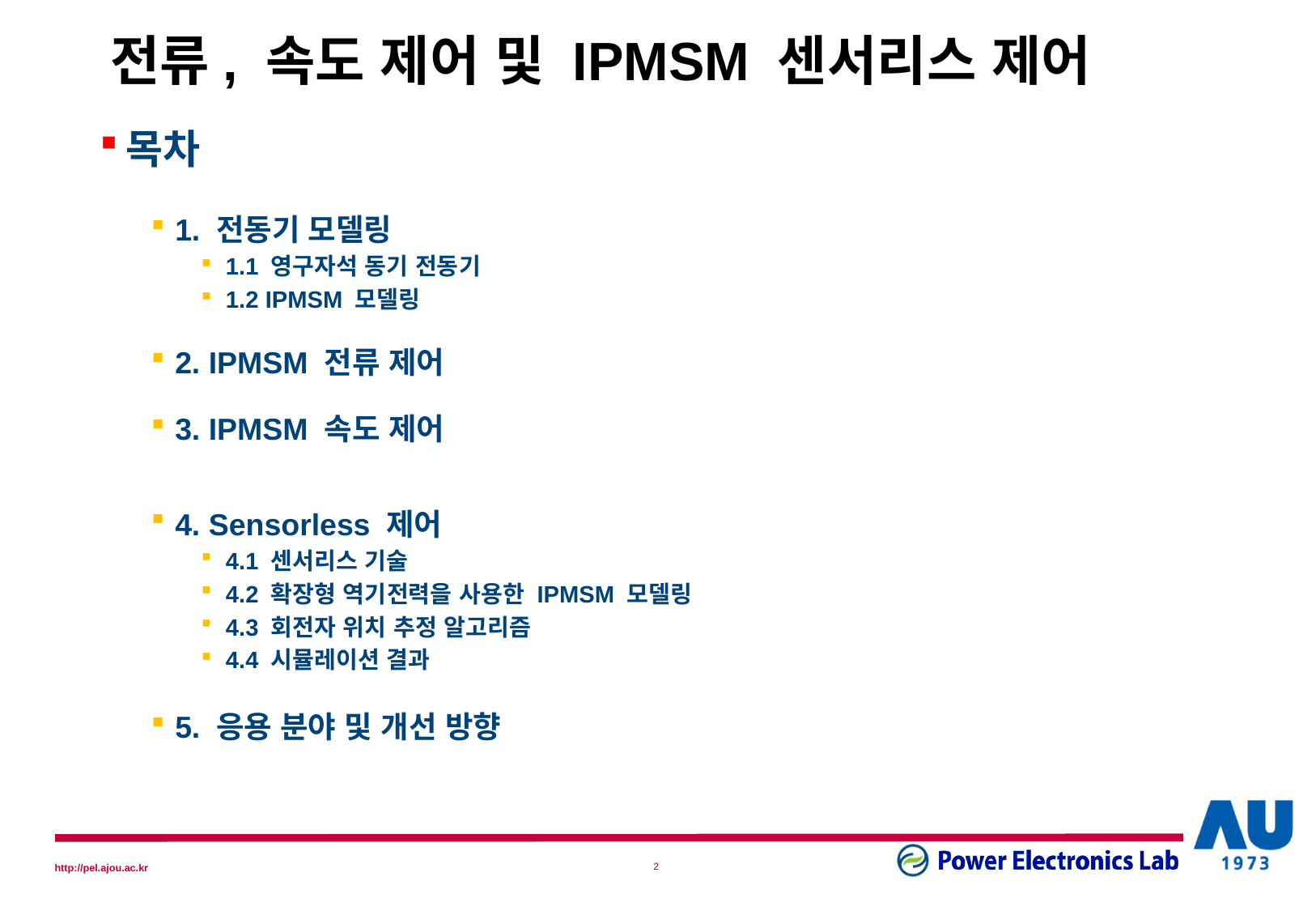

# 전류, 속도 제어 및 IPMSM 센서리스 제어

목차
1. 전동기 모델링
1.1 영구자석 동기 전동기
1.2 IPMSM 모델링
2. IPMSM 전류 제어
3. IPMSM 속도 제어

4. Sensorless 제어
4.1 센서리스 기술
4.2 확장형 역기전력을 사용한 IPMSM 모델링
4.3 회전자 위치 추정 알고리즘
4.4 시뮬레이션 결과
5. 응용 분야 및 개선 방향
2